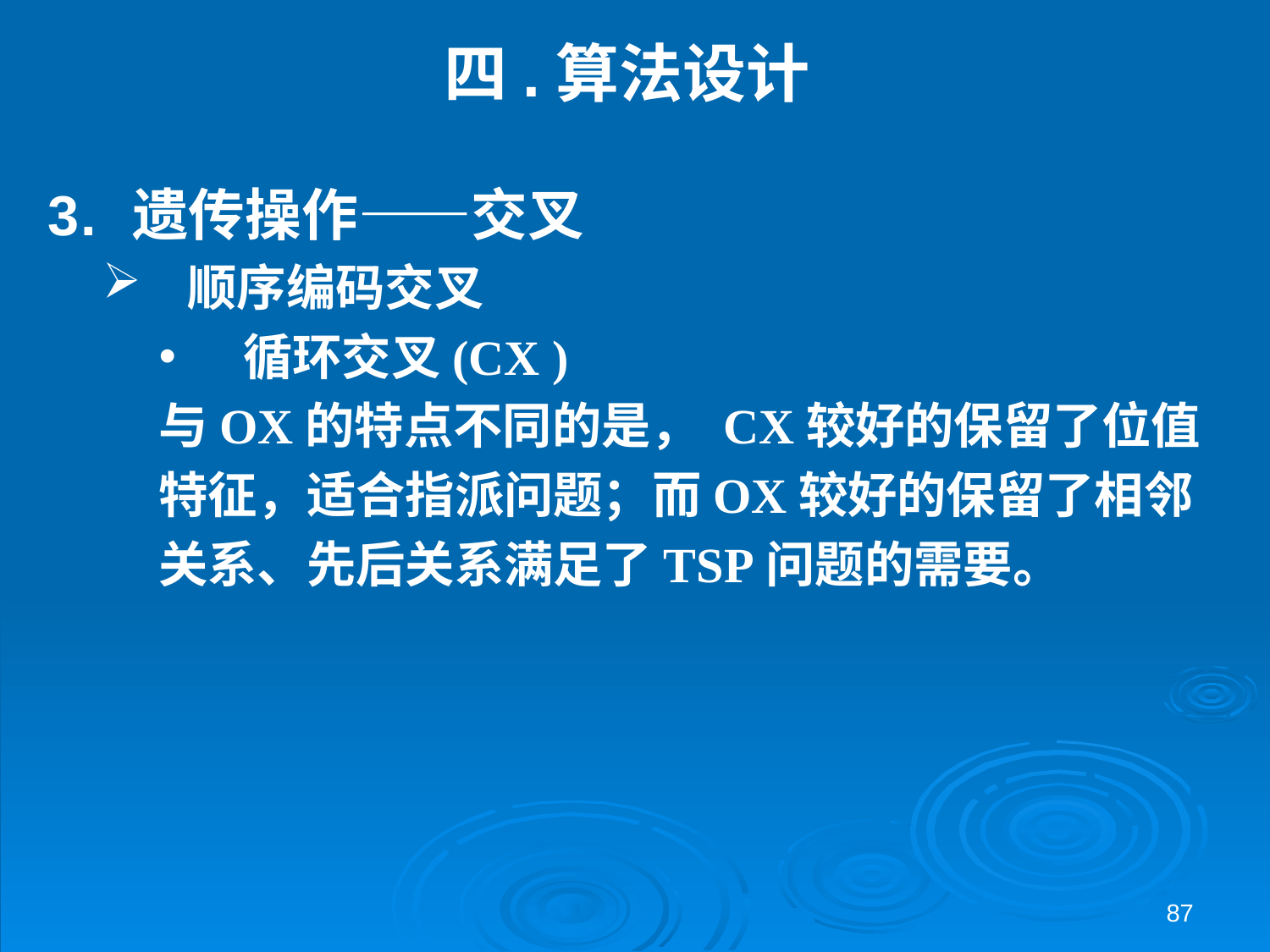

# 四.算法设计
遗传操作——交叉
顺序编码交叉
循环交叉(CX )
与OX的特点不同的是， CX较好的保留了位值
特征，适合指派问题；而OX较好的保留了相邻
关系、先后关系满足了TSP问题的需要。
87